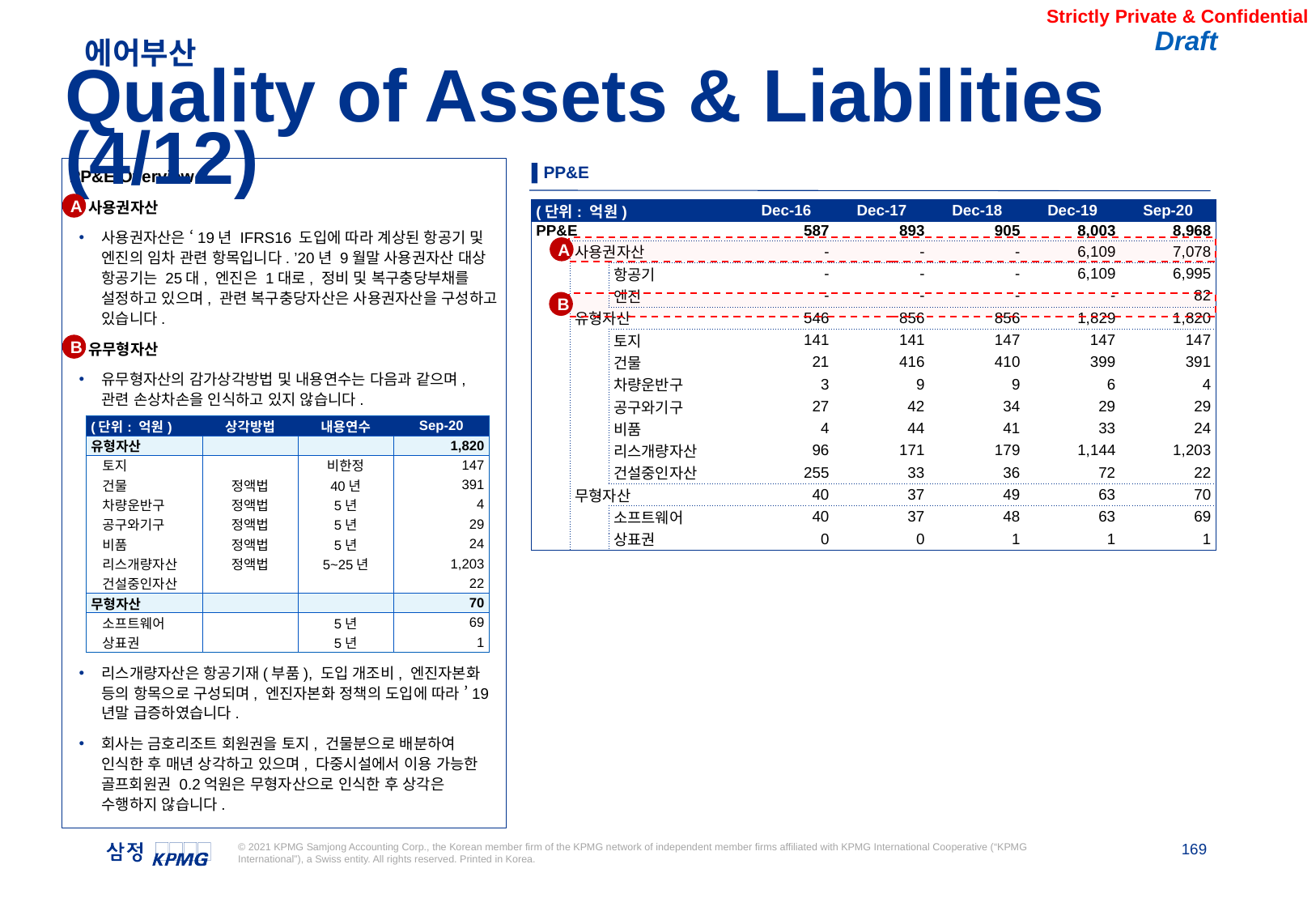

에어부산
Quality of Assets & Liabilities (4/12)
▌PP&E

PP&E Overview
사용권자산
사용권자산은 ‘19년 IFRS16 도입에 따라 계상된 항공기 및 엔진의 임차 관련 항목입니다. ’20년 9월말 사용권자산 대상 항공기는 25대, 엔진은 1대로, 정비 및 복구충당부채를 설정하고 있으며, 관련 복구충당자산은 사용권자산을 구성하고 있습니다.
유무형자산
유무형자산의 감가상각방법 및 내용연수는 다음과 같으며, 관련 손상차손을 인식하고 있지 않습니다.

리스개량자산은 항공기재(부품), 도입 개조비, 엔진자본화 등의 항목으로 구성되며, 엔진자본화 정책의 도입에 따라 ’19년말 급증하였습니다.
회사는 금호리조트 회원권을 토지, 건물분으로 배분하여 인식한 후 매년 상각하고 있으며, 다중시설에서 이용 가능한 골프회원권 0.2억원은 무형자산으로 인식한 후 상각은 수행하지 않습니다.
A
| (단위: 억원) |  |  | Dec-16 | Dec-17 | Dec-18 | Dec-19 | Sep-20 |
| --- | --- | --- | --- | --- | --- | --- | --- |
| PP&E |  |  | 587 | 893 | 905 | 8,003 | 8,968 |
|  | 사용권자산 |  | - | - | - | 6,109 | 7,078 |
|  |  | 항공기 | - | - | - | 6,109 | 6,995 |
|  |  | 엔진 | - | - | - | - | 82 |
|  | 유형자산 |  | 546 | 856 | 856 | 1,829 | 1,820 |
|  |  | 토지 | 141 | 141 | 147 | 147 | 147 |
|  |  | 건물 | 21 | 416 | 410 | 399 | 391 |
|  |  | 차량운반구 | 3 | 9 | 9 | 6 | 4 |
|  |  | 공구와기구 | 27 | 42 | 34 | 29 | 29 |
|  |  | 비품 | 4 | 44 | 41 | 33 | 24 |
|  |  | 리스개량자산 | 96 | 171 | 179 | 1,144 | 1,203 |
|  |  | 건설중인자산 | 255 | 33 | 36 | 72 | 22 |
|  | 무형자산 |  | 40 | 37 | 49 | 63 | 70 |
|  |  | 소프트웨어 | 40 | 37 | 48 | 63 | 69 |
|  |  | 상표권 | 0 | 0 | 1 | 1 | 1 |
A

B

B
| (단위: 억원) | 상각방법 | 내용연수 | Sep-20 |
| --- | --- | --- | --- |
| 유형자산 |  |  | 1,820 |
| 토지 |  | 비한정 | 147 |
| 건물 | 정액법 | 40년 | 391 |
| 차량운반구 | 정액법 | 5년 | 4 |
| 공구와기구 | 정액법 | 5년 | 29 |
| 비품 | 정액법 | 5년 | 24 |
| 리스개량자산 | 정액법 | 5~25년 | 1,203 |
| 건설중인자산 |  |  | 22 |
| 무형자산 |  |  | 70 |
| 소프트웨어 |  | 5년 | 69 |
| 상표권 |  | 5년 | 1 |